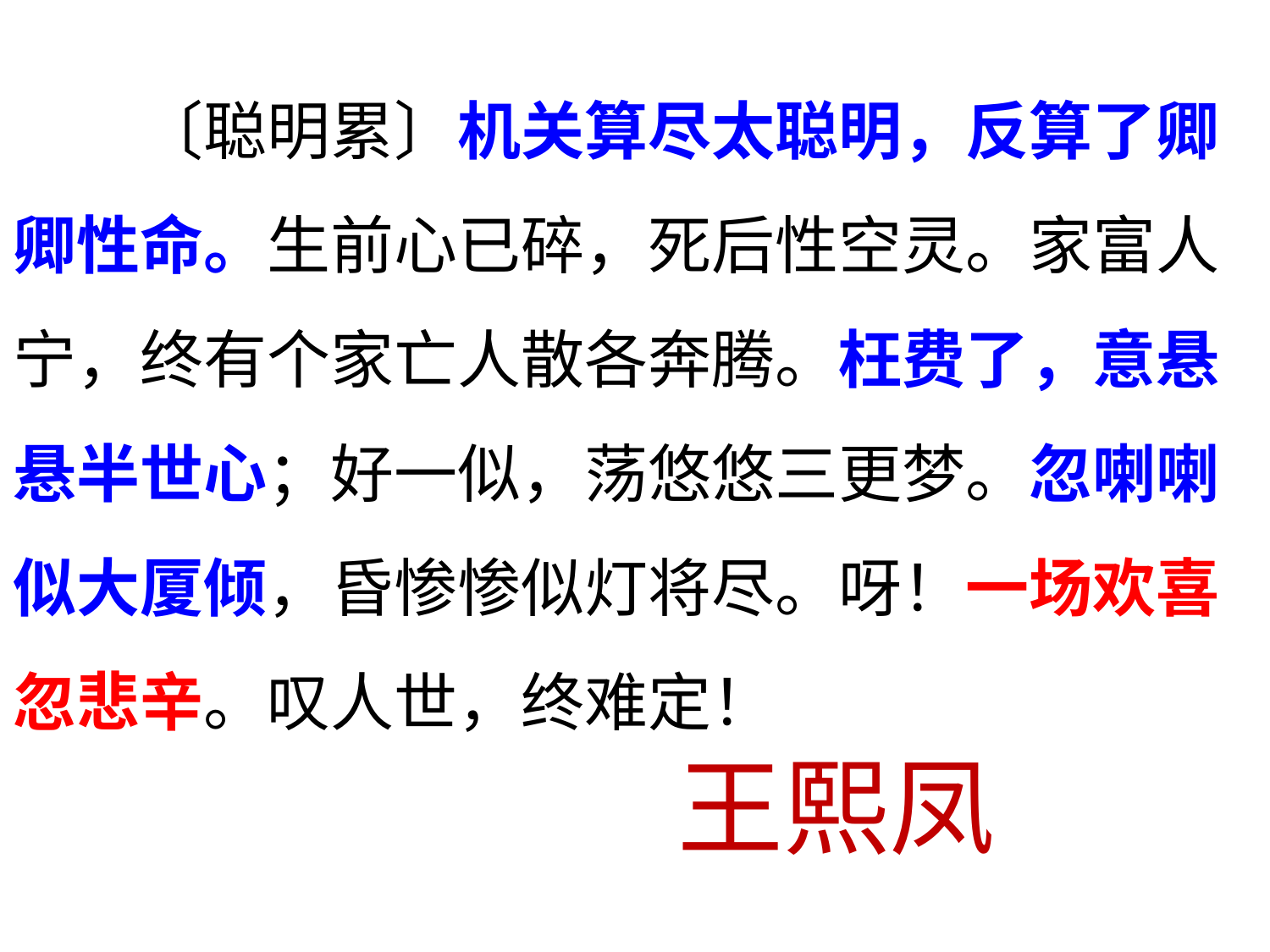

〔聪明累〕机关算尽太聪明，反算了卿卿性命。生前心已碎，死后性空灵。家富人宁，终有个家亡人散各奔腾。枉费了，意悬悬半世心；好一似，荡悠悠三更梦。忽喇喇似大厦倾，昏惨惨似灯将尽。呀！一场欢喜忽悲辛。叹人世，终难定！
王熙凤